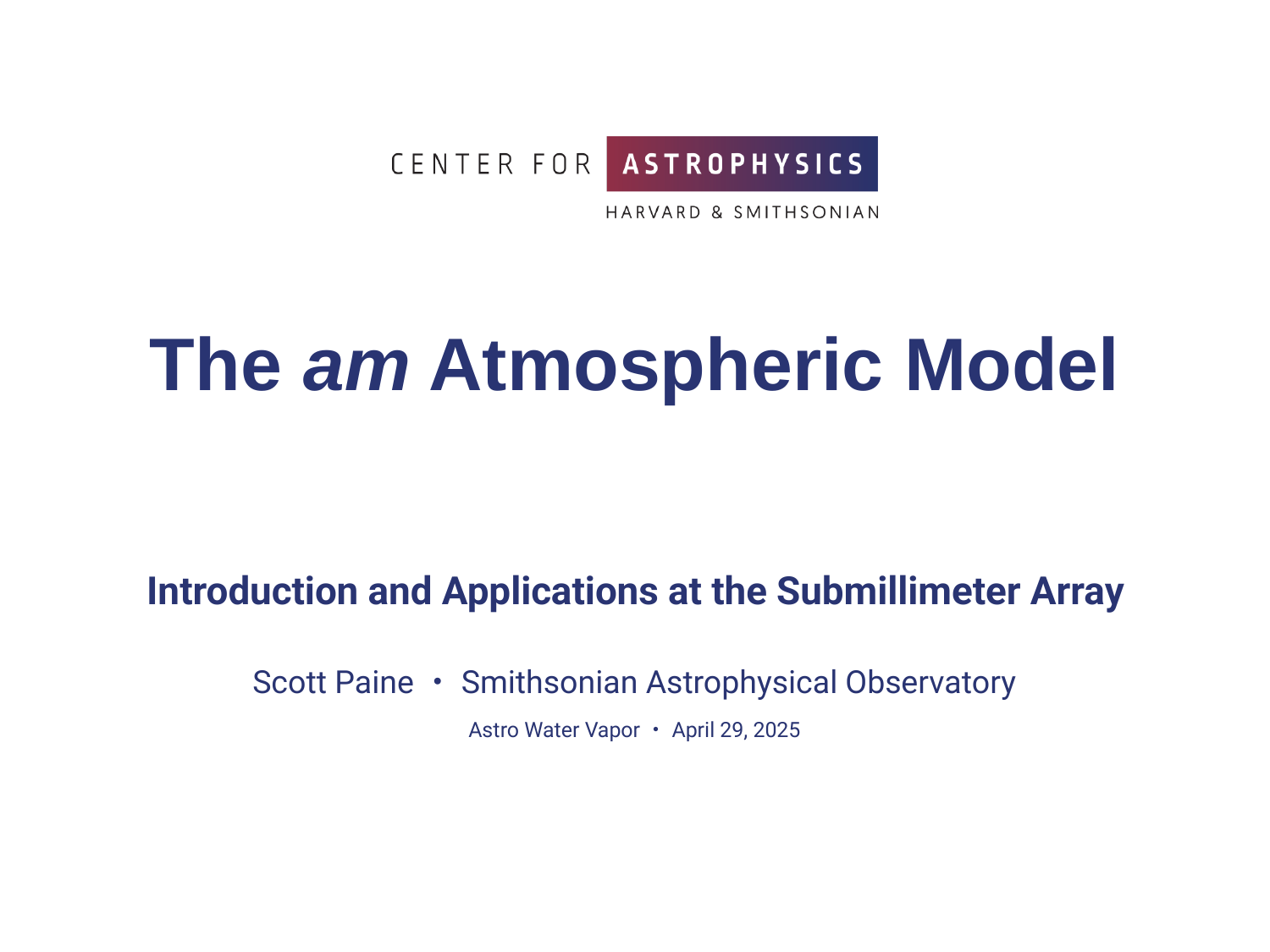

# The am Atmospheric Model
Introduction and Applications at the Submillimeter Array
Scott Paine・Smithsonian Astrophysical Observatory
Astro Water Vapor・April 29, 2025